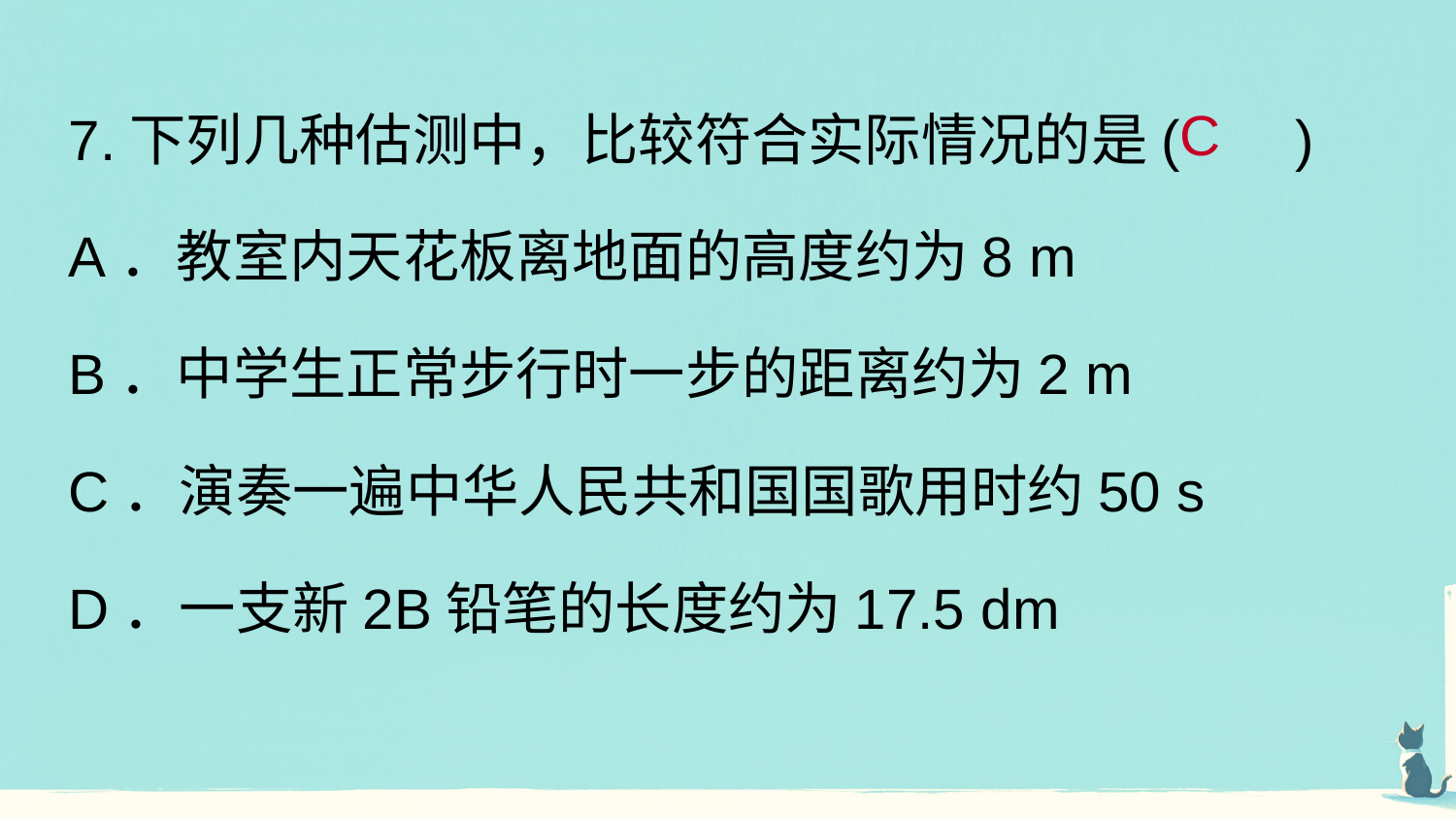

7.下列几种估测中，比较符合实际情况的是(  　)
A．教室内天花板离地面的高度约为8 m
B．中学生正常步行时一步的距离约为2 m
C．演奏一遍中华人民共和国国歌用时约50 s
D．一支新2B铅笔的长度约为17.5 dm
C